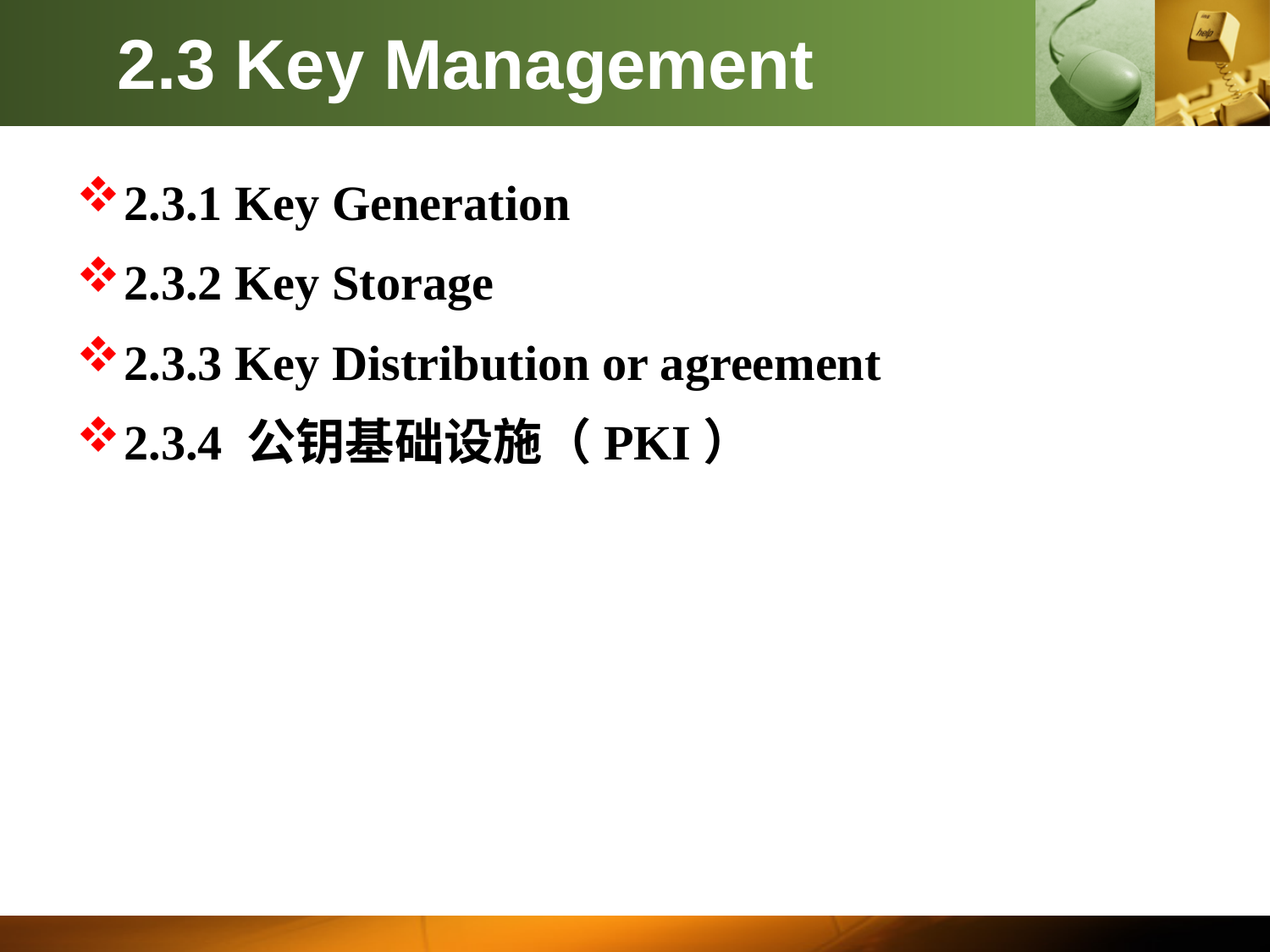

# 2.3 Key Management
2.3.1 Key Generation
2.3.2 Key Storage
2.3.3 Key Distribution or agreement
2.3.4 公钥基础设施（PKI）